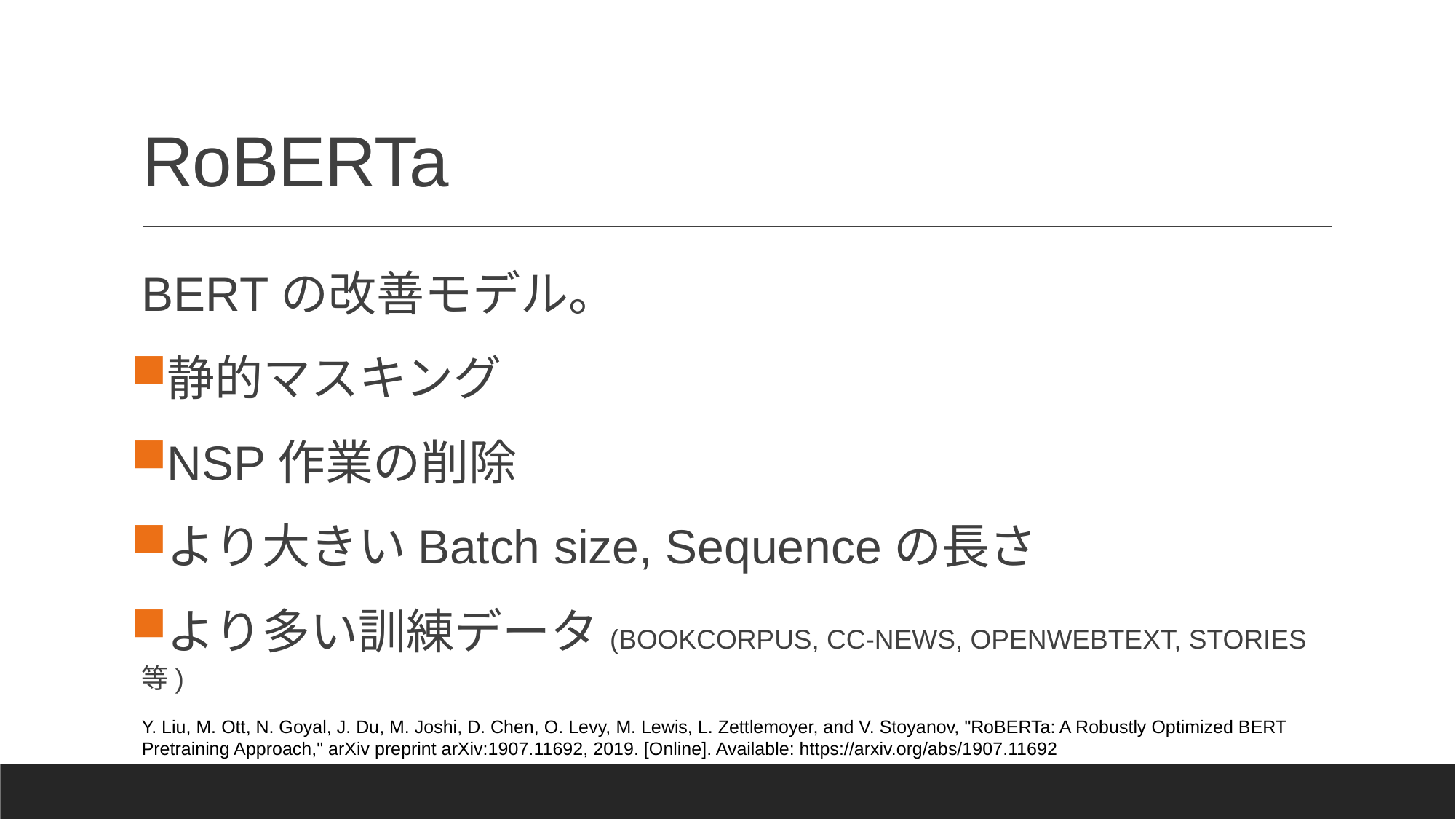

# RoBERTa
BERTの改善モデル。
静的マスキング
NSP作業の削除
より大きいBatch size, Sequenceの長さ
より多い訓練データ(BOOKCORPUS, CC-NEWS, OPENWEBTEXT, STORIES 等)
Y. Liu, M. Ott, N. Goyal, J. Du, M. Joshi, D. Chen, O. Levy, M. Lewis, L. Zettlemoyer, and V. Stoyanov, "RoBERTa: A Robustly Optimized BERT Pretraining Approach," arXiv preprint arXiv:1907.11692, 2019. [Online]. Available: https://arxiv.org/abs/1907.11692